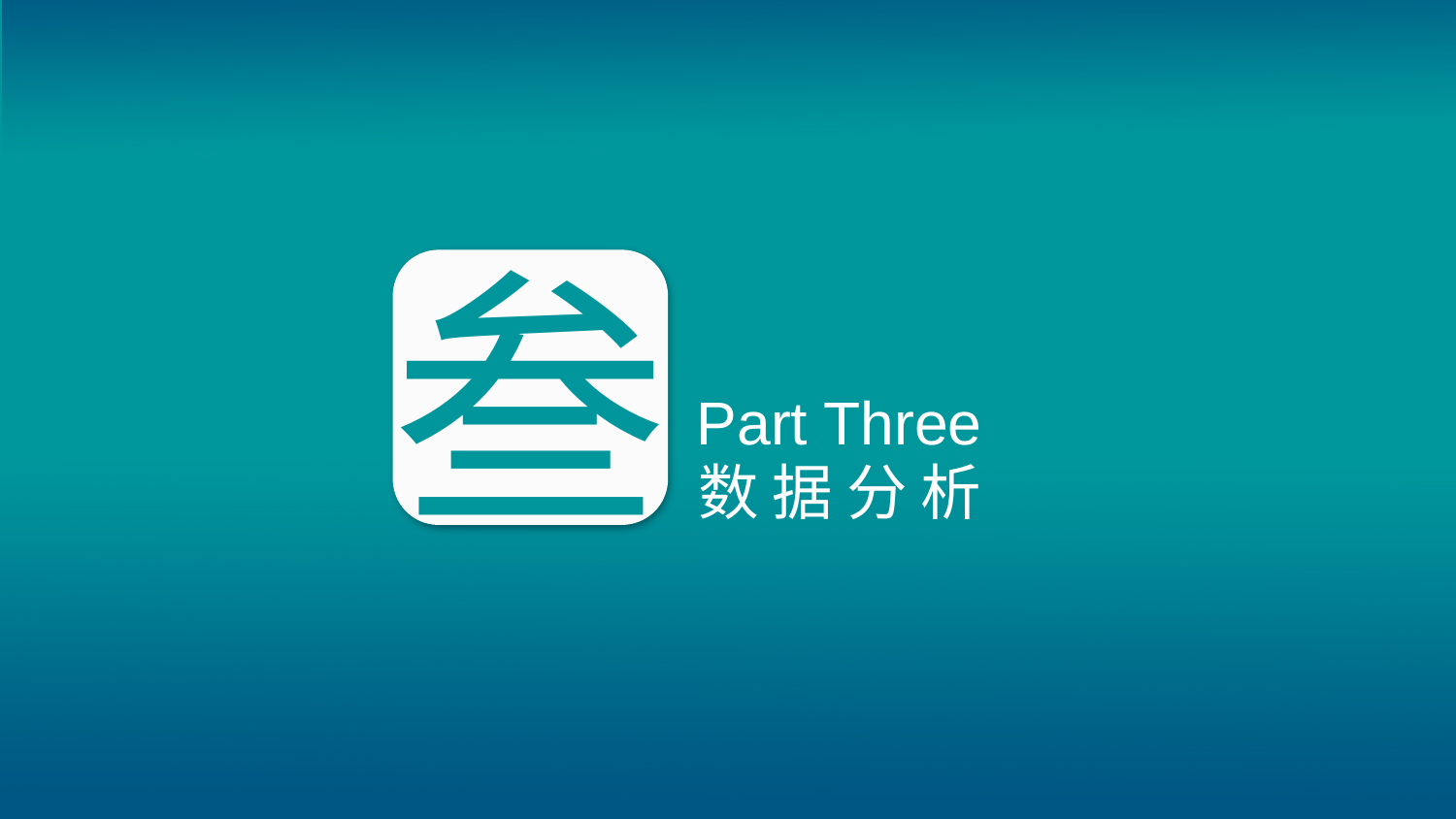

叁

Part Three
数 据 分 析